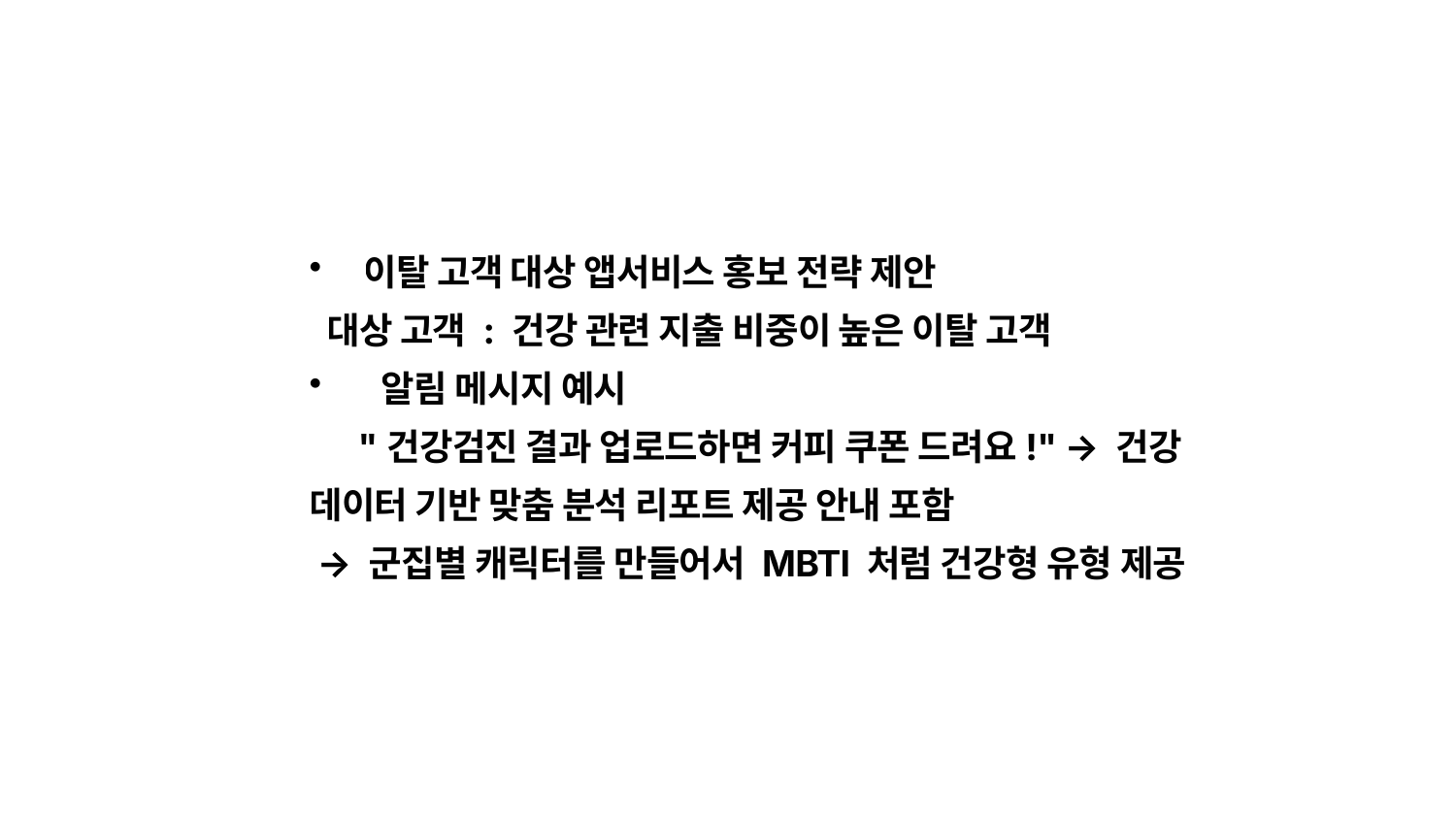

이탈 고객 대상 앱서비스 홍보 전략 제안
 대상 고객 : 건강 관련 지출 비중이 높은 이탈 고객
 알림 메시지 예시
      "건강검진 결과 업로드하면 커피 쿠폰 드려요!"  → 건강 데이터 기반 맞춤 분석 리포트 제공 안내 포함
 → 군집별 캐릭터를 만들어서 MBTI 처럼 건강형 유형 제공